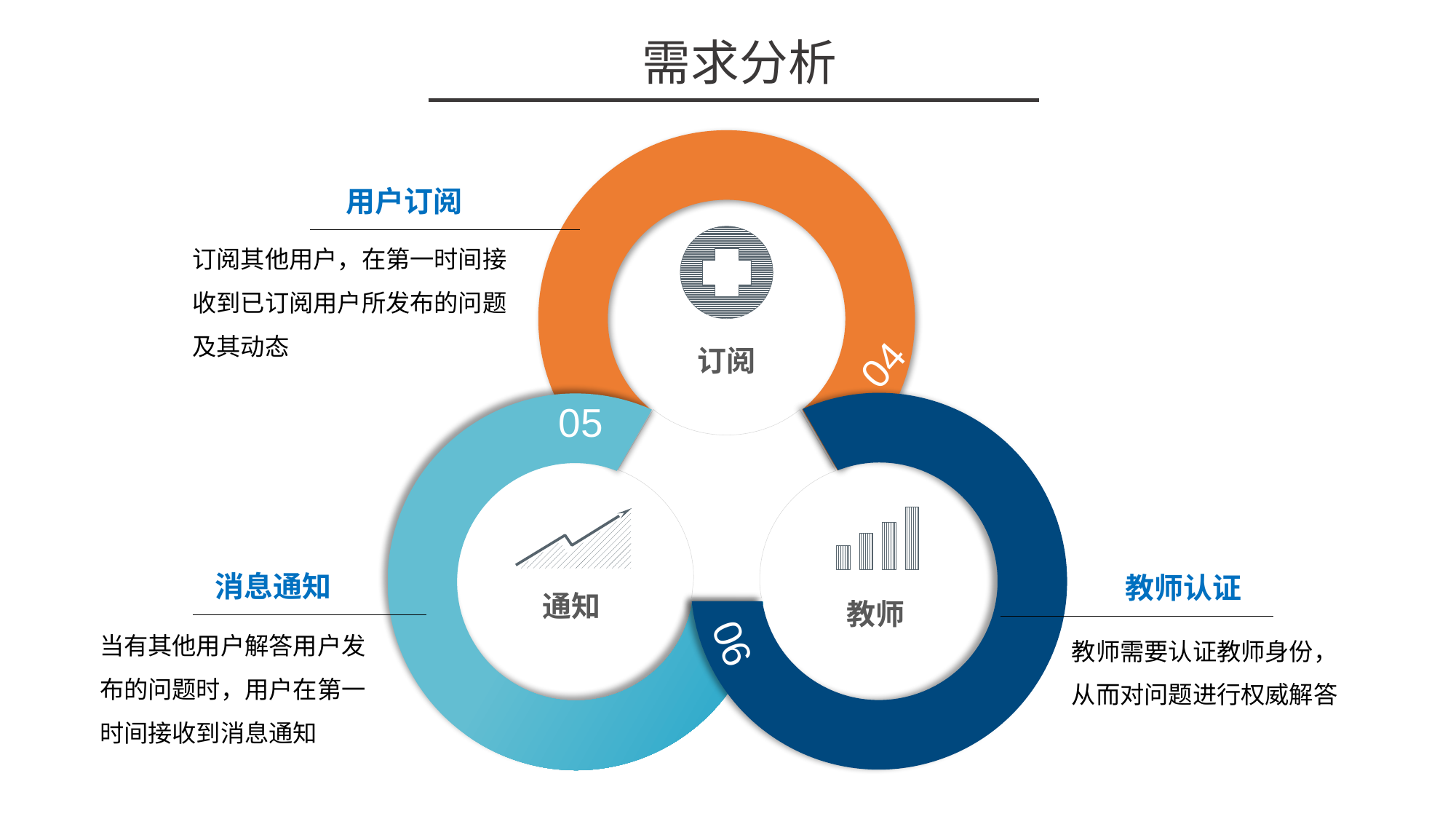

需求分析

04
订阅
用户订阅
订阅其他用户，在第一时间接收到已订阅用户所发布的问题及其动态
05

通知

教师
06

消息通知
教师认证
当有其他用户解答用户发布的问题时，用户在第一时间接收到消息通知
教师需要认证教师身份，从而对问题进行权威解答